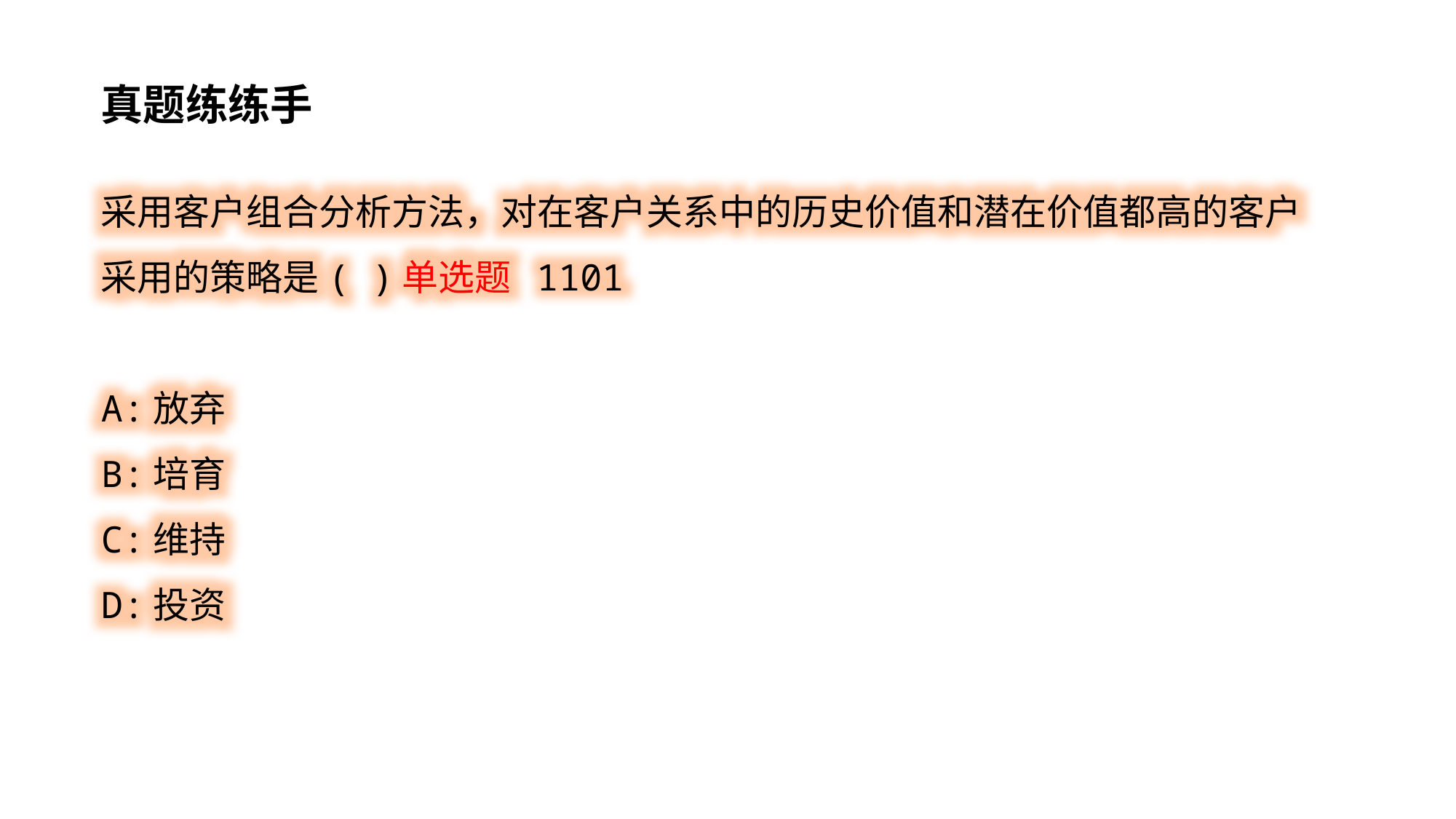

真题练练手
采用客户组合分析方法，对在客户关系中的历史价值和潜在价值都高的客户采用的策略是( )单选题  1101

A:放弃
B:培育
C:维持
D:投资